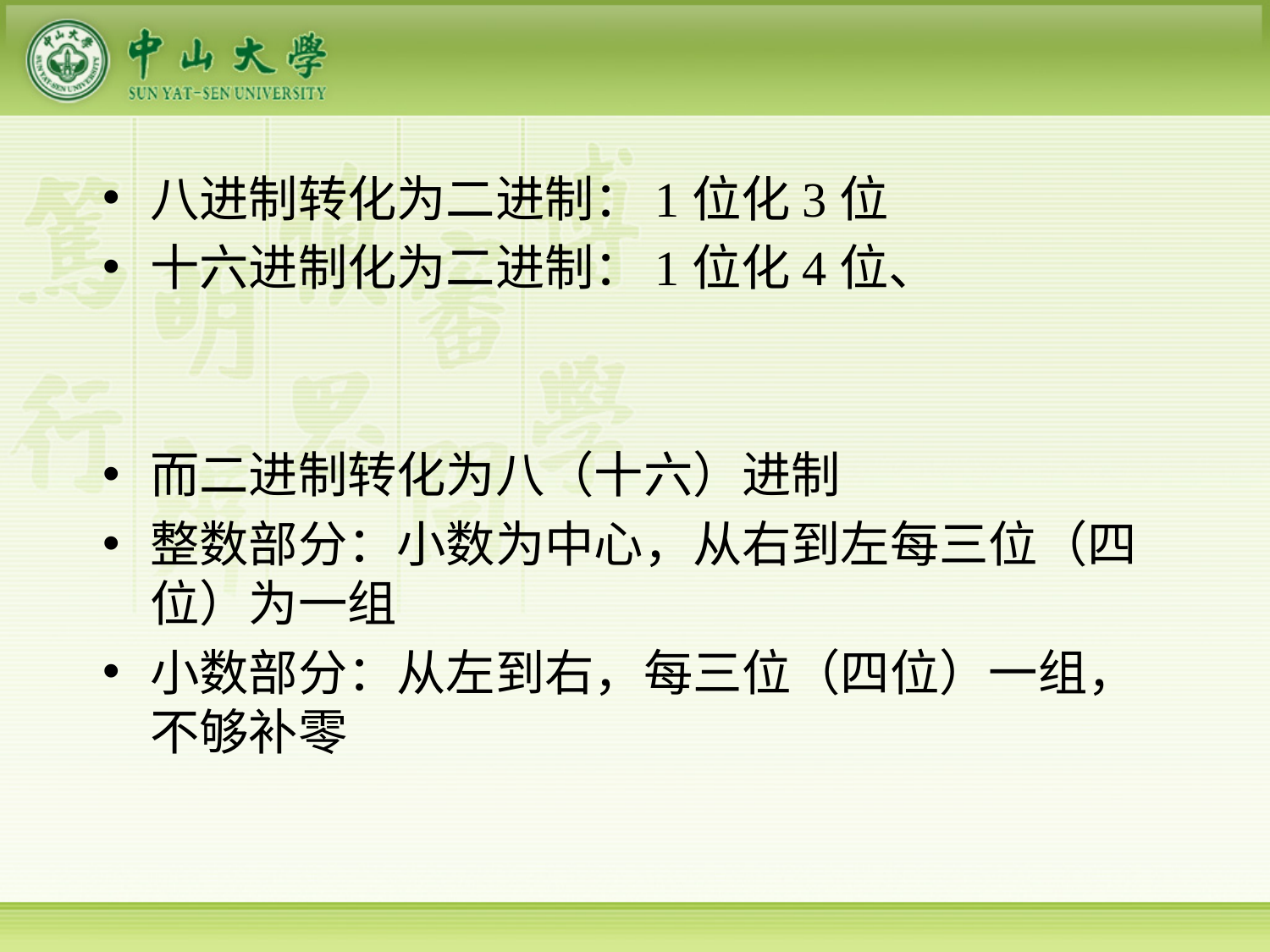

八进制转化为二进制：1位化3位
十六进制化为二进制：1位化4位、

而二进制转化为八（十六）进制
整数部分：小数为中心，从右到左每三位（四位）为一组
小数部分：从左到右，每三位（四位）一组，不够补零

62